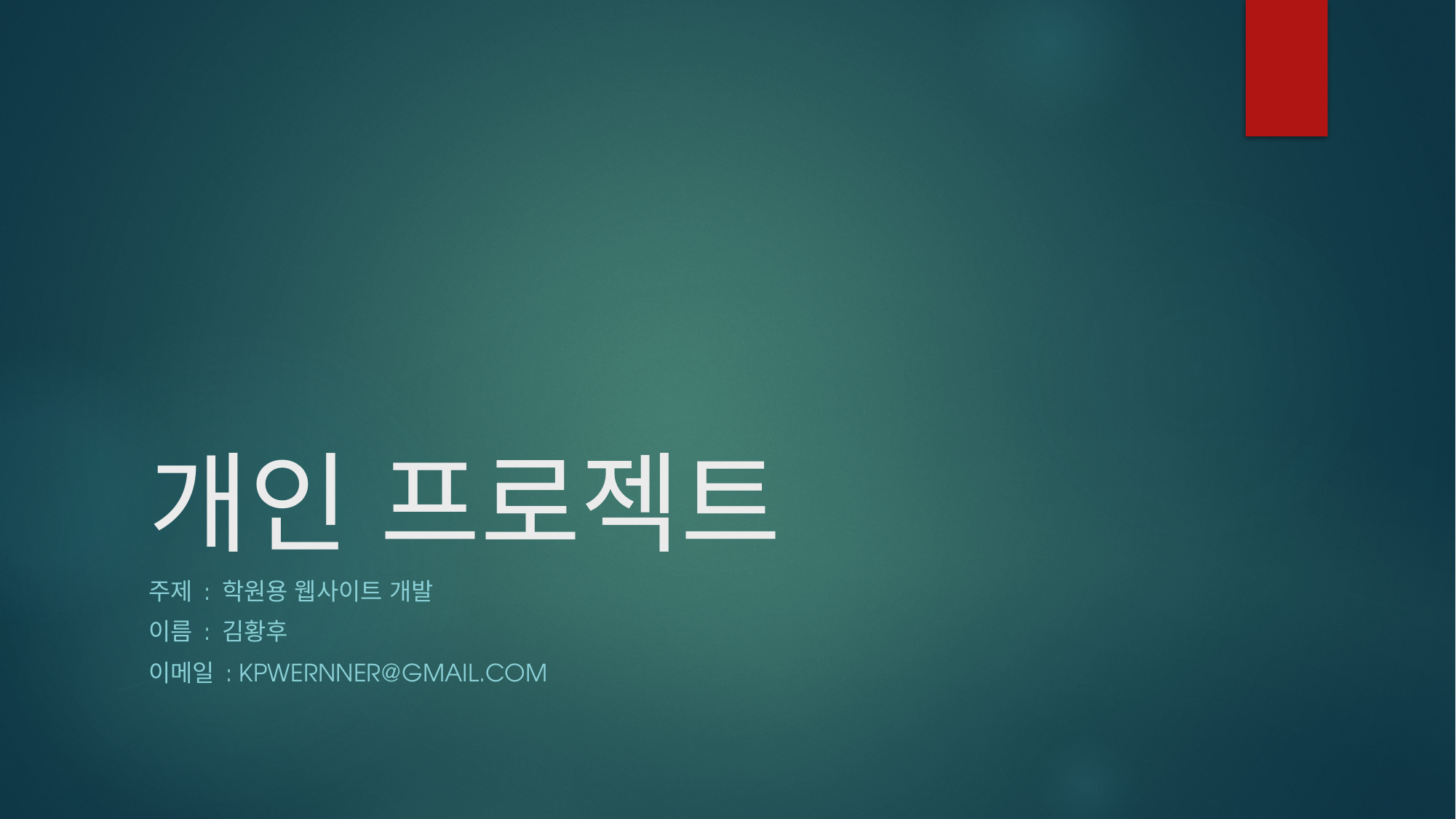

# 개인 프로젝트
주제 : 학원용 웹사이트 개발
이름 : 김황후
이메일 : kpwernner@gmail.com